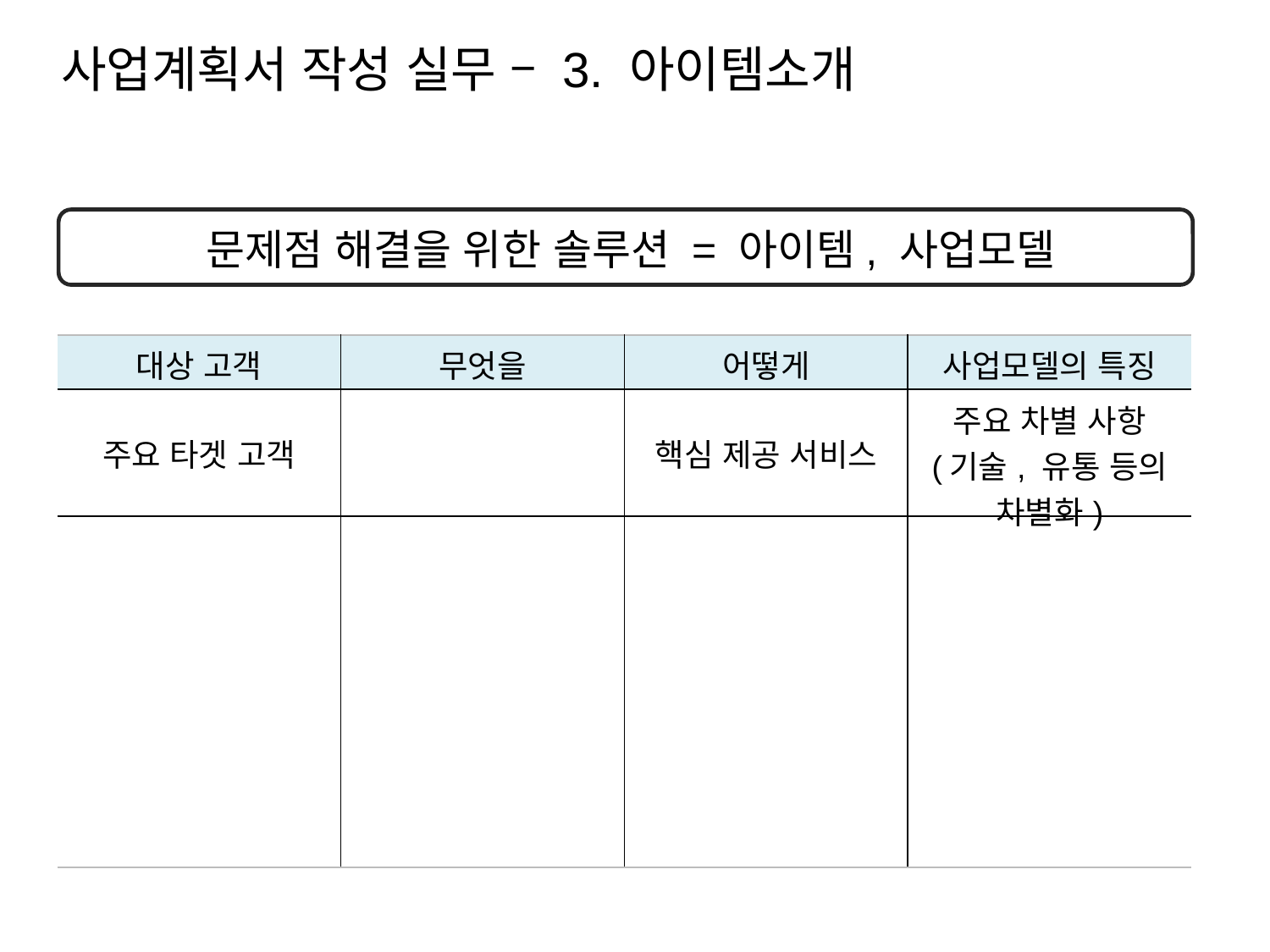

사업계획서 작성 실무 – 3. 아이템소개

문제점 해결을 위한 솔루션 = 아이템, 사업모델
| 대상 고객 | 무엇을 | 어떻게 | 사업모델의 특징 |
| --- | --- | --- | --- |
| 주요 타겟 고객 |  | 핵심 제공 서비스 | 주요 차별 사항 (기술, 유통 등의 차별화) |
|  |  |  |  |